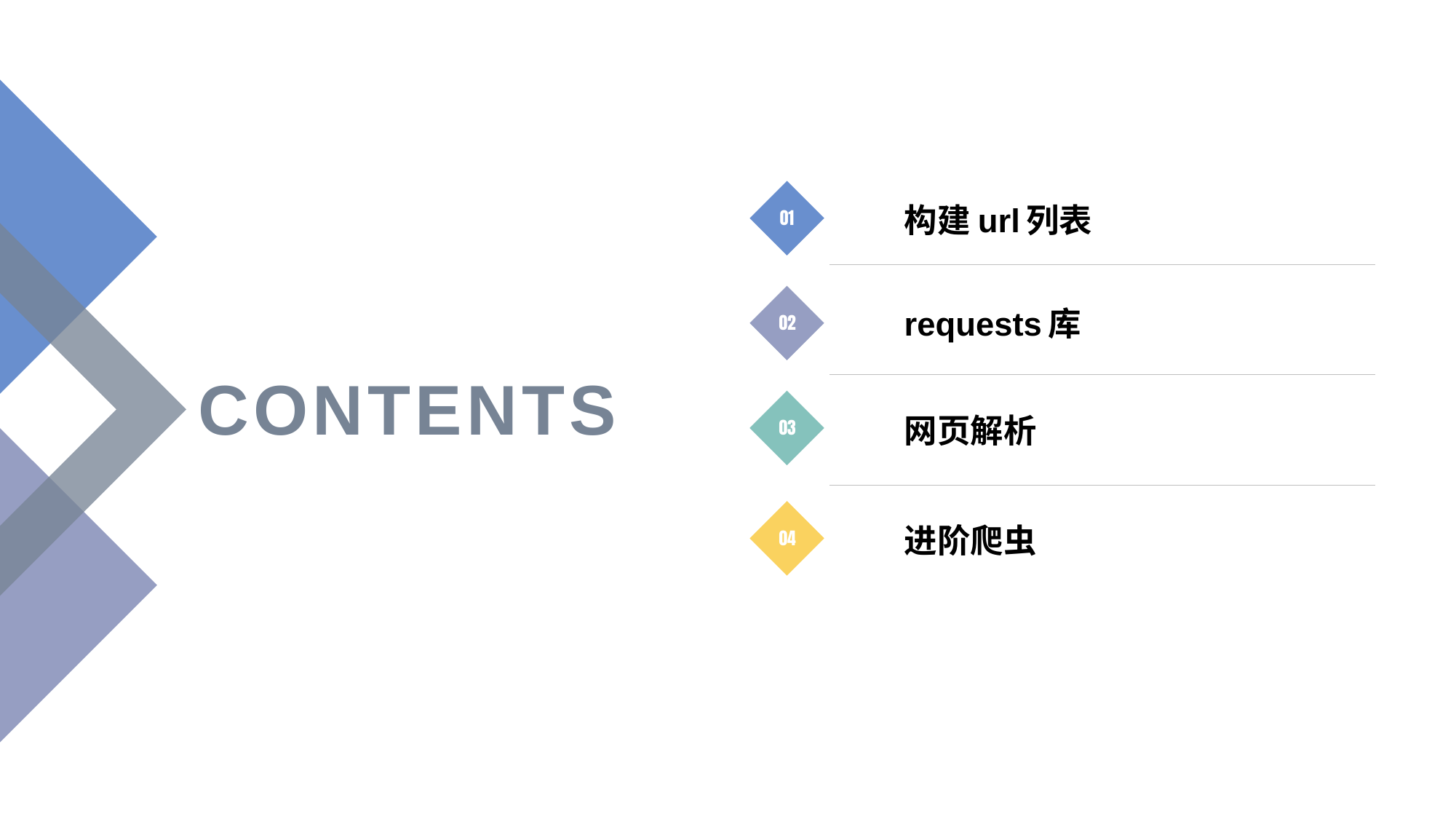

01
构建url列表
02
requests库
CONTENTS
03
网页解析
04

进阶爬虫